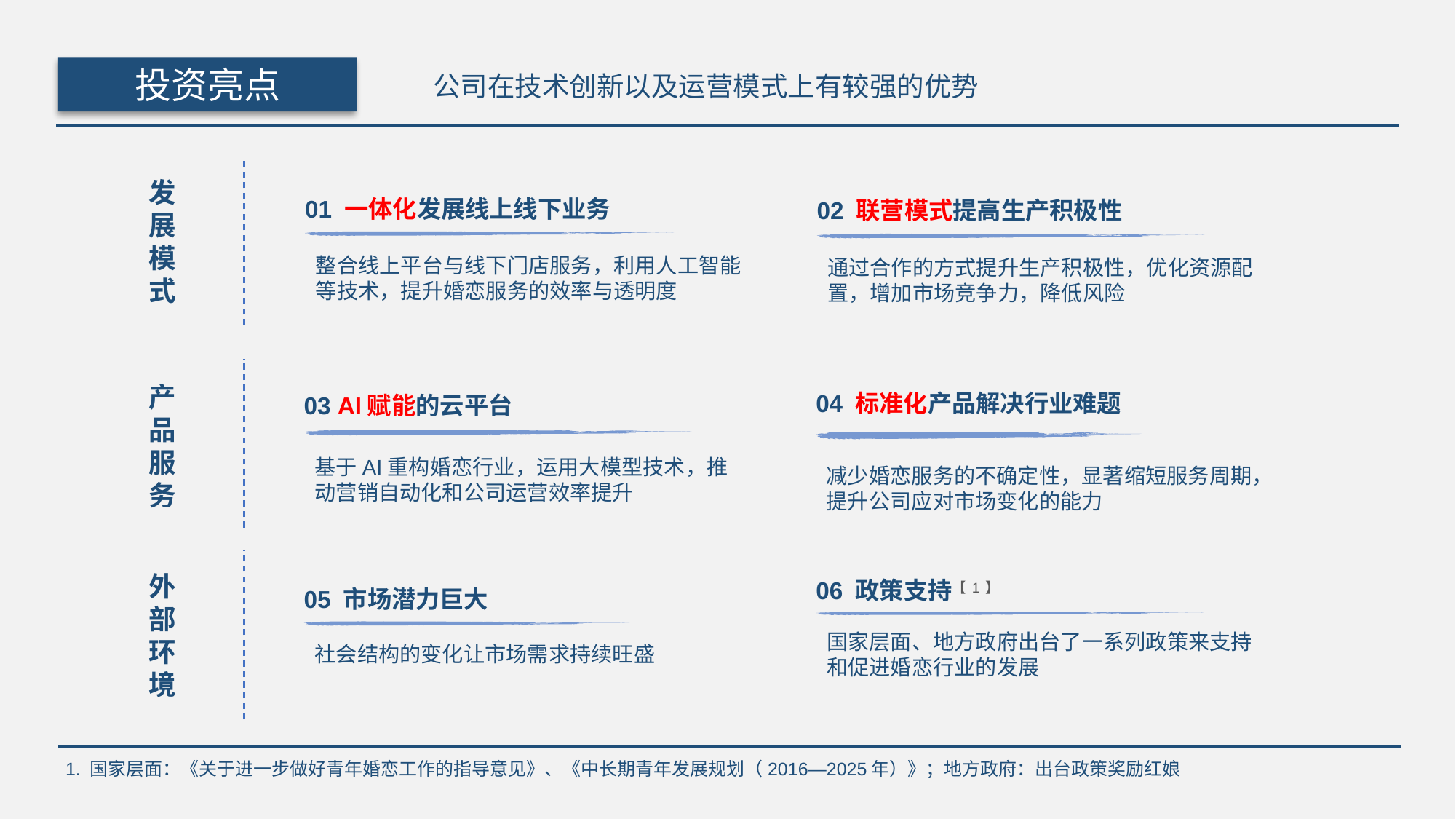

公司在技术创新以及运营模式上有较强的优势
投资亮点
发展模式

01 一体化发展线上线下业务
整合线上平台与线下门店服务，利用人工智能等技术，提升婚恋服务的效率与透明度

02 联营模式提高生产积极性
通过合作的方式提升生产积极性，优化资源配置，增加市场竞争力，降低风险
产品服务

03 AI赋能的云平台
基于AI重构婚恋行业，运用大模型技术，推动营销自动化和公司运营效率提升

04 标准化产品解决行业难题
减少婚恋服务的不确定性，显著缩短服务周期，提升公司应对市场变化的能力
外部环境

05 市场潜力巨大
社会结构的变化让市场需求持续旺盛

06 政策支持【1】
国家层面、地方政府出台了一系列政策来支持和促进婚恋行业的发展
1. 国家层面：《关于进一步做好青年婚恋工作的指导意见》、《中长期青年发展规划（2016—2025年）》；地方政府：出台政策奖励红娘
3